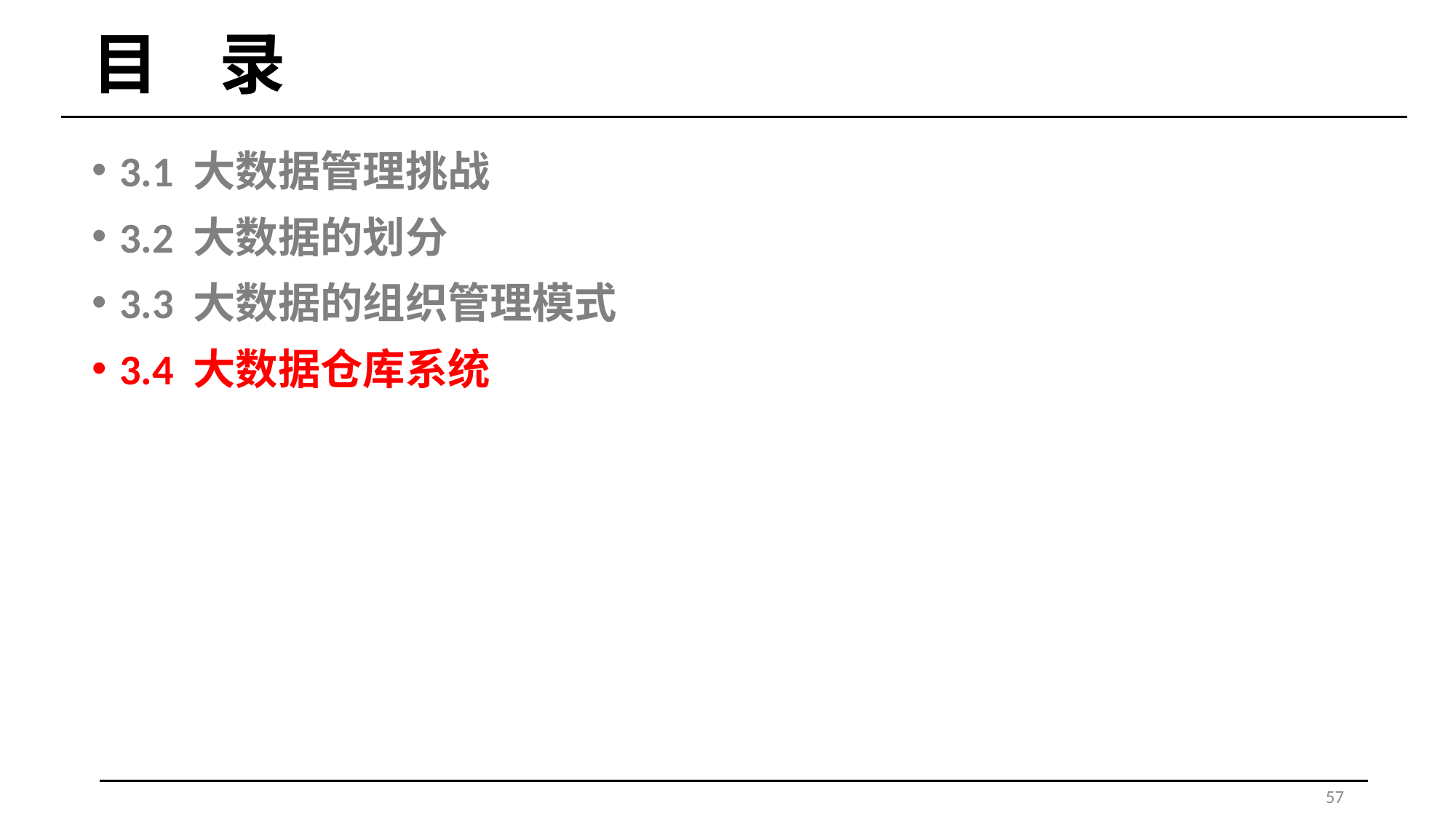

# 目    录
3.1 大数据管理挑战
3.2 大数据的划分
3.3 大数据的组织管理模式
3.4 大数据仓库系统

57